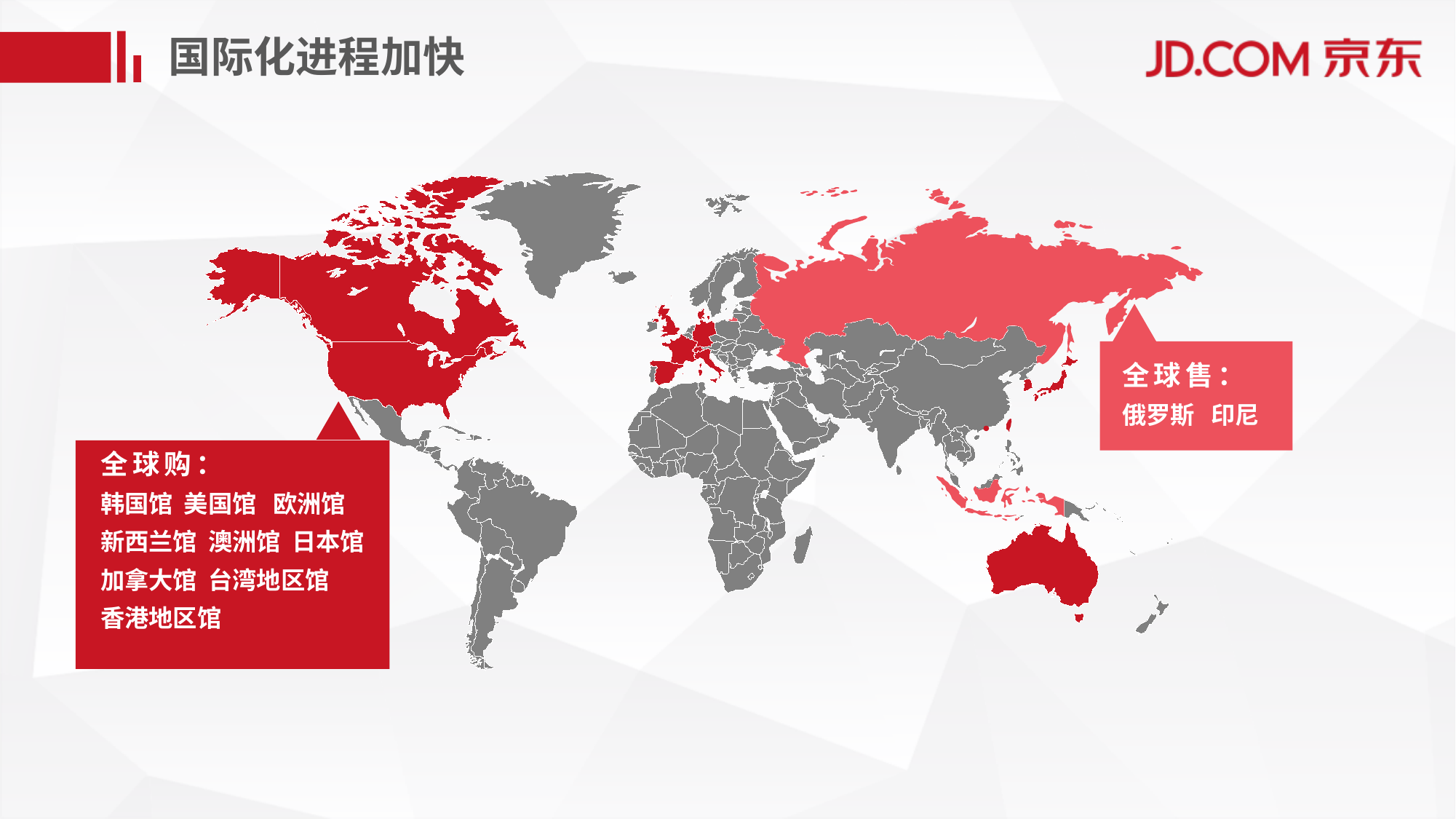

国际化进程加快

全球售：
俄罗斯   印尼

全球购：
韩国馆  美国馆   欧洲馆
新西兰馆  澳洲馆  日本馆
加拿大馆  台湾地区馆
香港地区馆